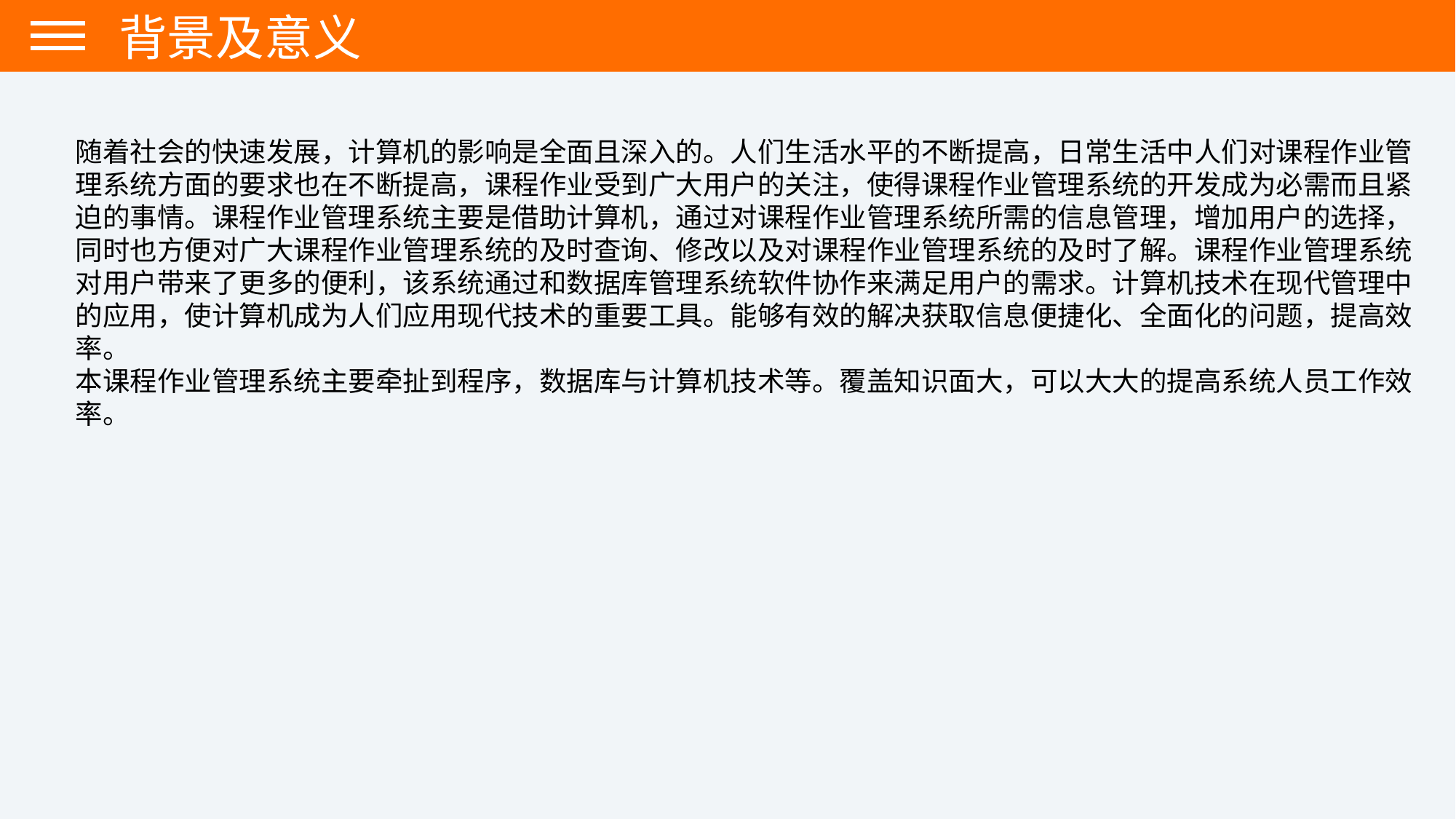

背景及意义
随着社会的快速发展，计算机的影响是全面且深入的。人们生活水平的不断提高，日常生活中人们对课程作业管理系统方面的要求也在不断提高，课程作业受到广大用户的关注，使得课程作业管理系统的开发成为必需而且紧迫的事情。课程作业管理系统主要是借助计算机，通过对课程作业管理系统所需的信息管理，增加用户的选择，同时也方便对广大课程作业管理系统的及时查询、修改以及对课程作业管理系统的及时了解。课程作业管理系统对用户带来了更多的便利，该系统通过和数据库管理系统软件协作来满足用户的需求。计算机技术在现代管理中的应用，使计算机成为人们应用现代技术的重要工具。能够有效的解决获取信息便捷化、全面化的问题，提高效率。
本课程作业管理系统主要牵扯到程序，数据库与计算机技术等。覆盖知识面大，可以大大的提高系统人员工作效率。